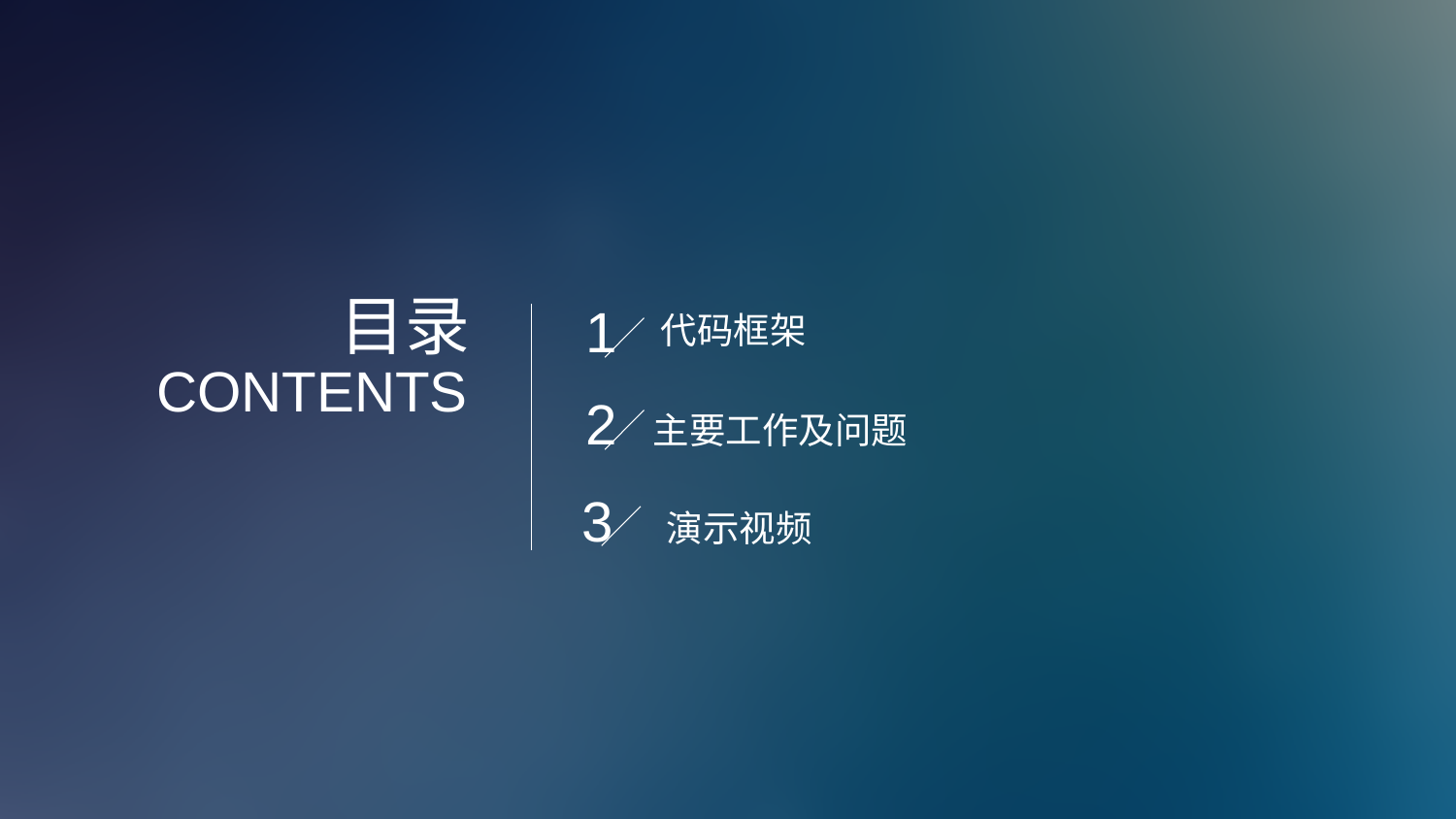

目录
CONTENTS
1
代码框架
2
主要工作及问题
3
演示视频